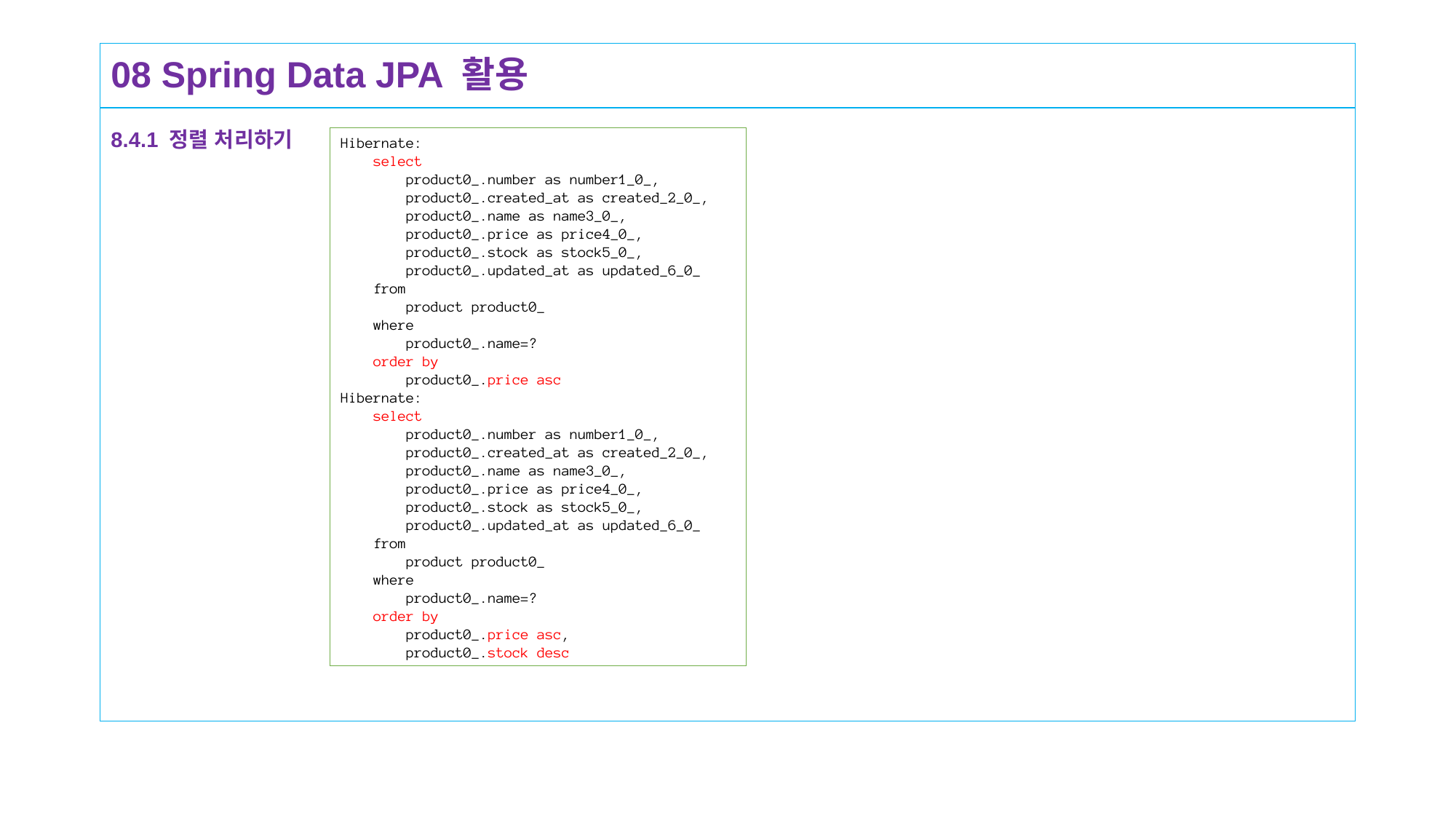

# 08 Spring Data JPA 활용
8.4.1 정렬 처리하기
Hibernate:
    select
        product0_.number as number1_0_,
        product0_.created_at as created_2_0_,
        product0_.name as name3_0_,
        product0_.price as price4_0_,
        product0_.stock as stock5_0_,
        product0_.updated_at as updated_6_0_
    from
        product product0_
    where
        product0_.name=?
    order by
        product0_.price asc
Hibernate:
    select
        product0_.number as number1_0_,
        product0_.created_at as created_2_0_,
        product0_.name as name3_0_,
        product0_.price as price4_0_,
        product0_.stock as stock5_0_,
        product0_.updated_at as updated_6_0_
    from
        product product0_
    where
        product0_.name=?
    order by
        product0_.price asc,
        product0_.stock desc